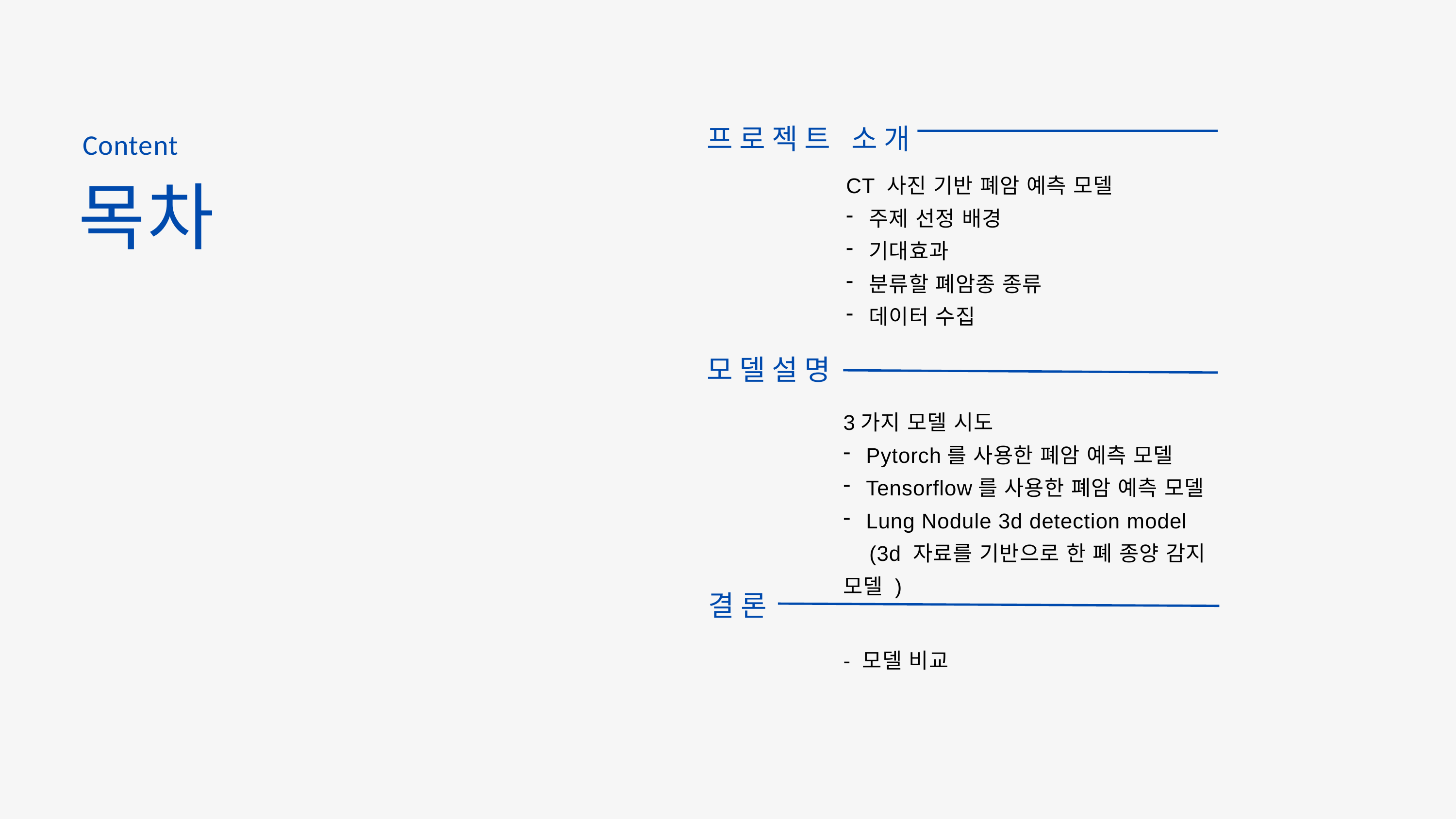

프로젝트 소개
Content

CT 사진 기반 폐암 예측 모델
주제 선정 배경
기대효과
분류할 폐암종 종류
데이터 수집
목차
모델설명

3가지 모델 시도
Pytorch를 사용한 폐암 예측 모델
Tensorflow를 사용한 폐암 예측 모델
Lung Nodule 3d detection model
    (3d 자료를 기반으로 한 폐 종양 감지 모델 )

결론

- 모델 비교